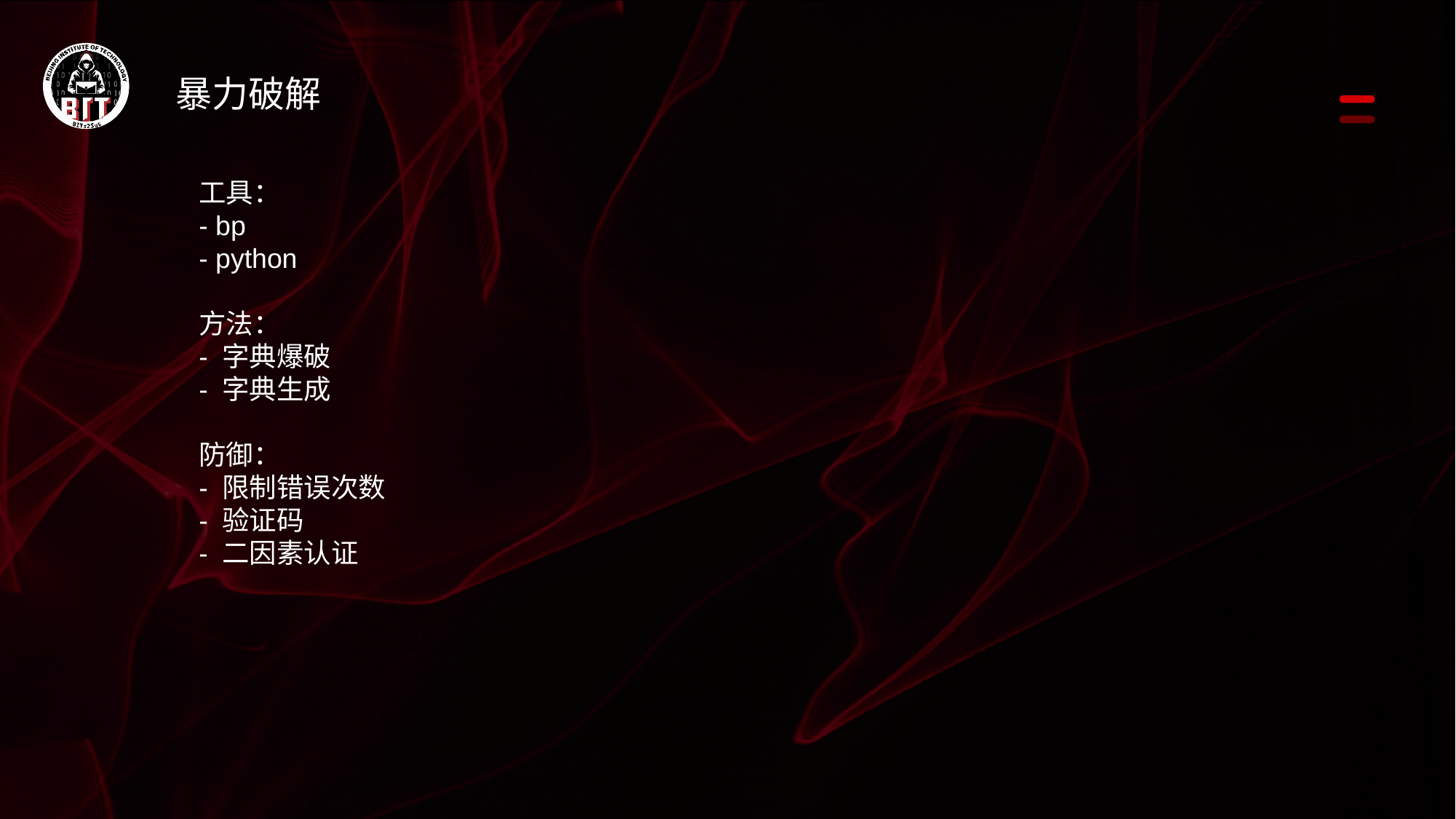

暴力破解
工具：
- bp
- python

方法：
- 字典爆破
- 字典生成

防御：
- 限制错误次数
- 验证码
- 二因素认证